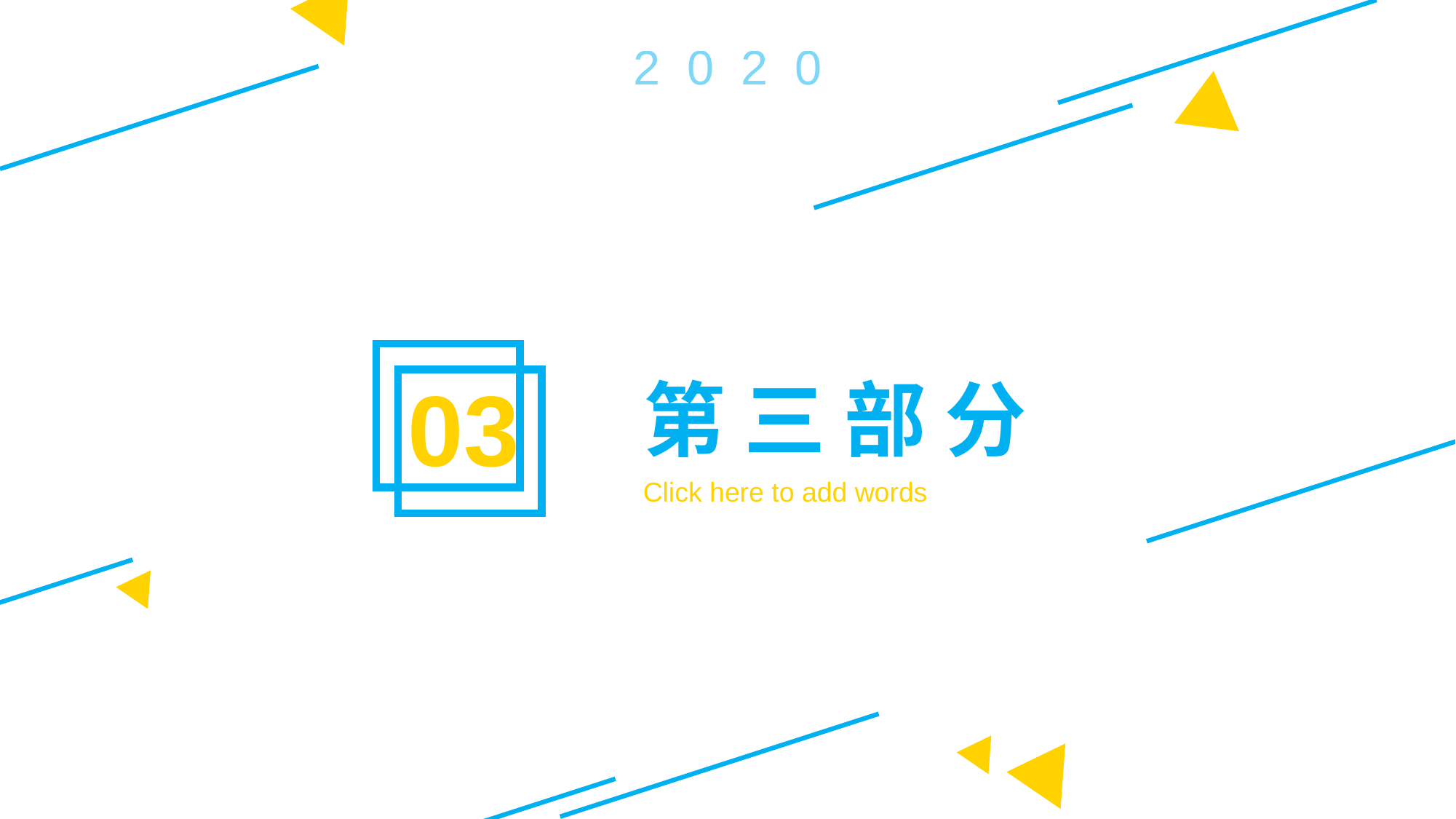

2  0  2  0

03
第 三 部 分
Click here to add words